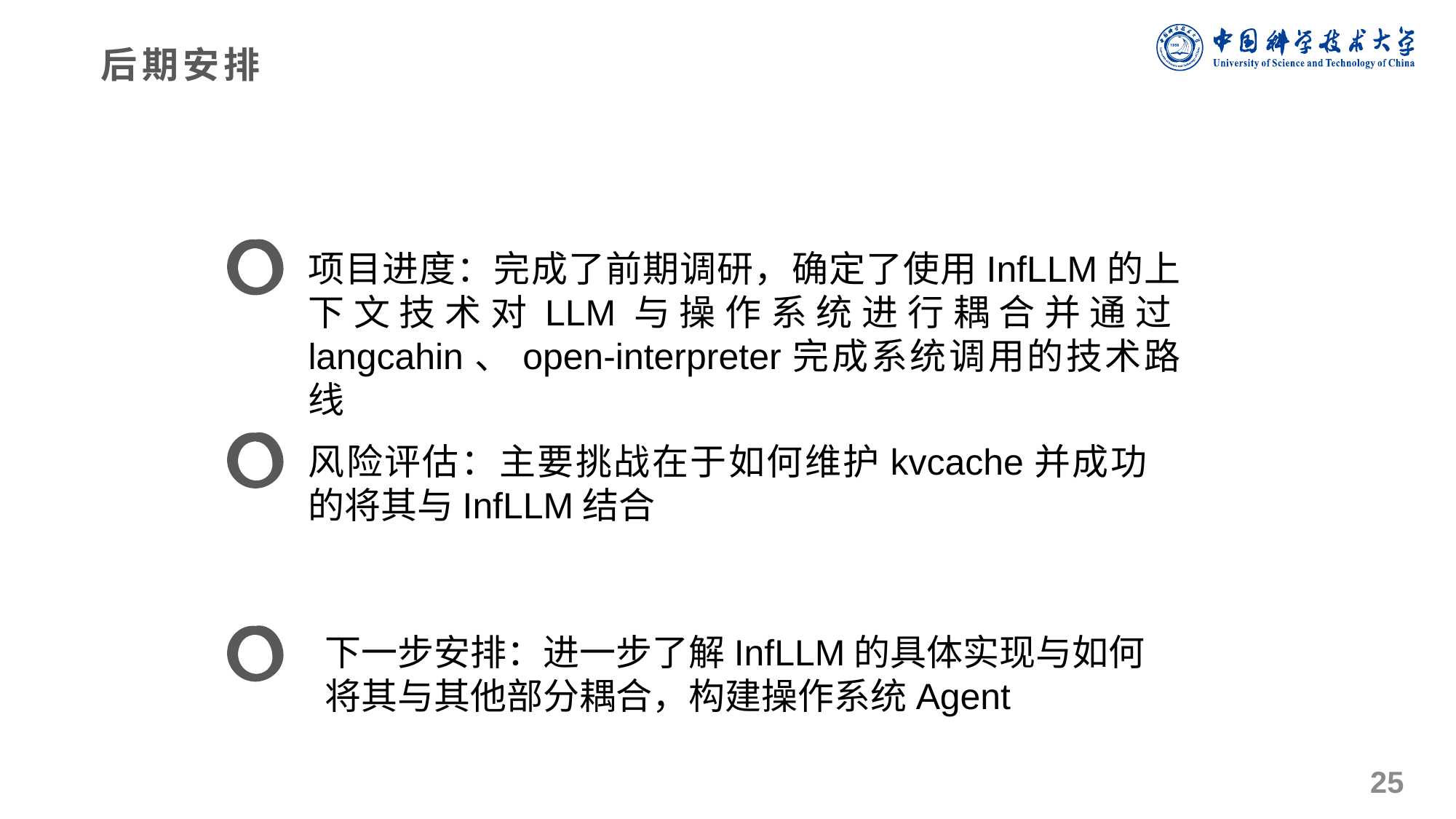

后期安排

项目进度：完成了前期调研，确定了使用InfLLM的上下文技术对LLM与操作系统进行耦合并通过langcahin、open-interpreter完成系统调用的技术路线

风险评估：主要挑战在于如何维护kvcache并成功的将其与InfLLM结合

下一步安排：进一步了解InfLLM的具体实现与如何将其与其他部分耦合，构建操作系统Agent
25